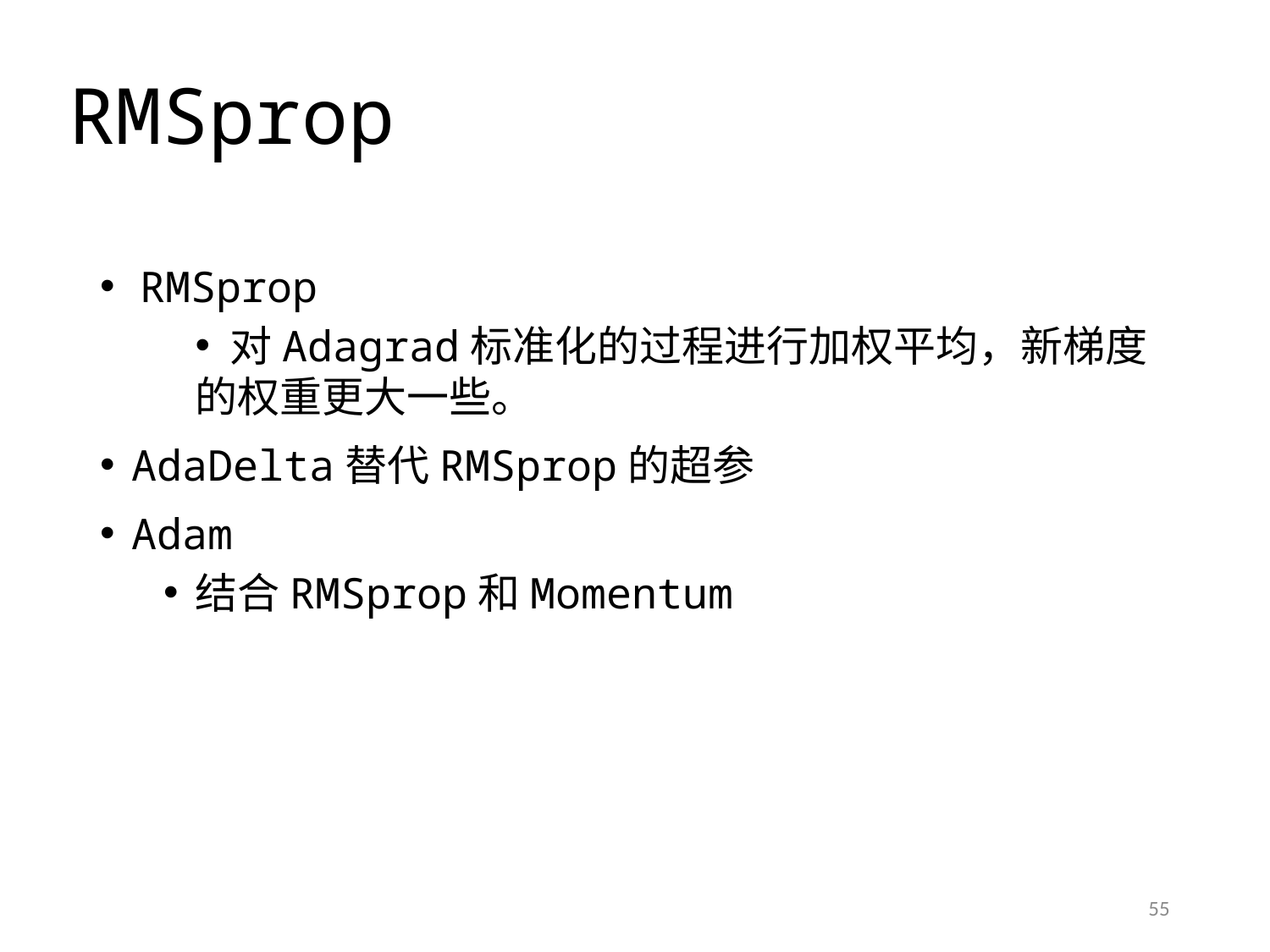

# RMSprop
 RMSprop
 对Adagrad标准化的过程进行加权平均，新梯度的权重更大一些。
AdaDelta替代RMSprop的超参
Adam
结合RMSprop和Momentum

55